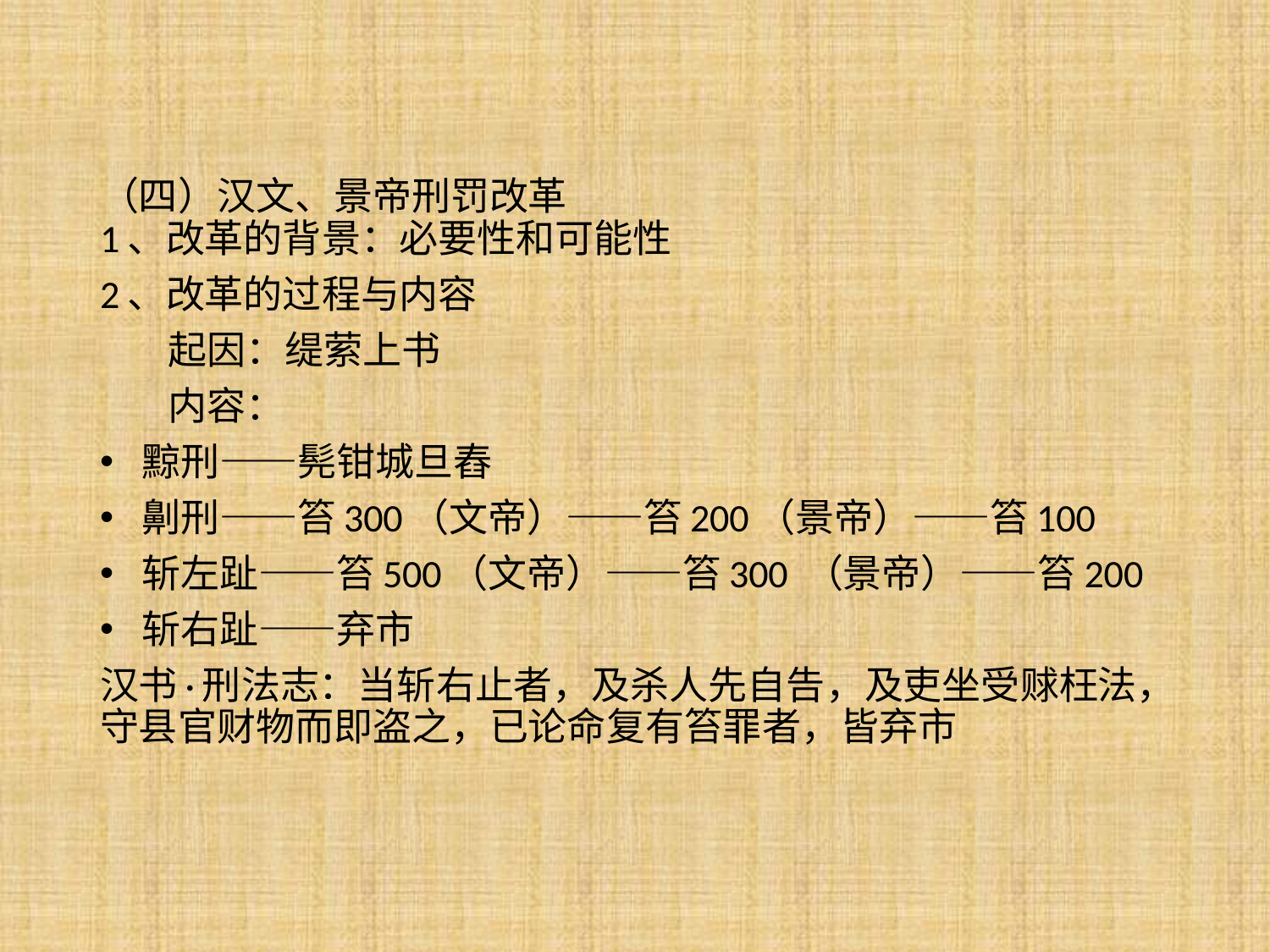

（四）汉文、景帝刑罚改革
1、改革的背景：必要性和可能性
2、改革的过程与内容
       起因：缇萦上书
       内容：
黥刑——髡钳城旦舂
劓刑——笞300（文帝）——笞200（景帝）——笞100
斩左趾——笞500（文帝）——笞300 （景帝）——笞200
斩右趾——弃市
汉书·刑法志：当斩右止者，及杀人先自告，及吏坐受赇枉法，守县官财物而即盗之，已论命复有笞罪者，皆弃市